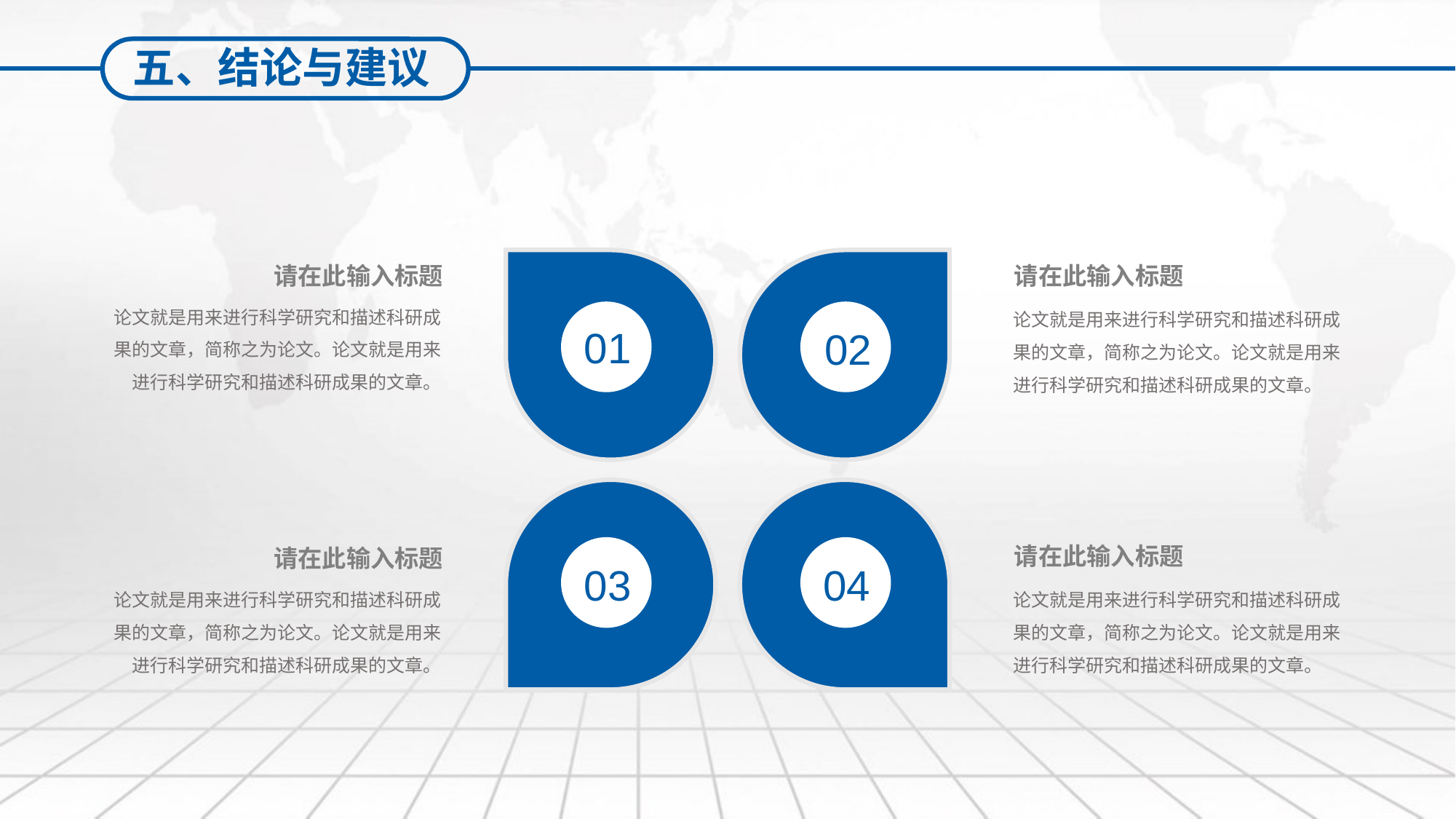

五、结论与建议

01

02
请在此输入标题
论文就是用来进行科学研究和描述科研成果的文章，简称之为论文。论文就是用来进行科学研究和描述科研成果的文章。
请在此输入标题
论文就是用来进行科学研究和描述科研成果的文章，简称之为论文。论文就是用来进行科学研究和描述科研成果的文章。

03

04
请在此输入标题
论文就是用来进行科学研究和描述科研成果的文章，简称之为论文。论文就是用来进行科学研究和描述科研成果的文章。
请在此输入标题
论文就是用来进行科学研究和描述科研成果的文章，简称之为论文。论文就是用来进行科学研究和描述科研成果的文章。